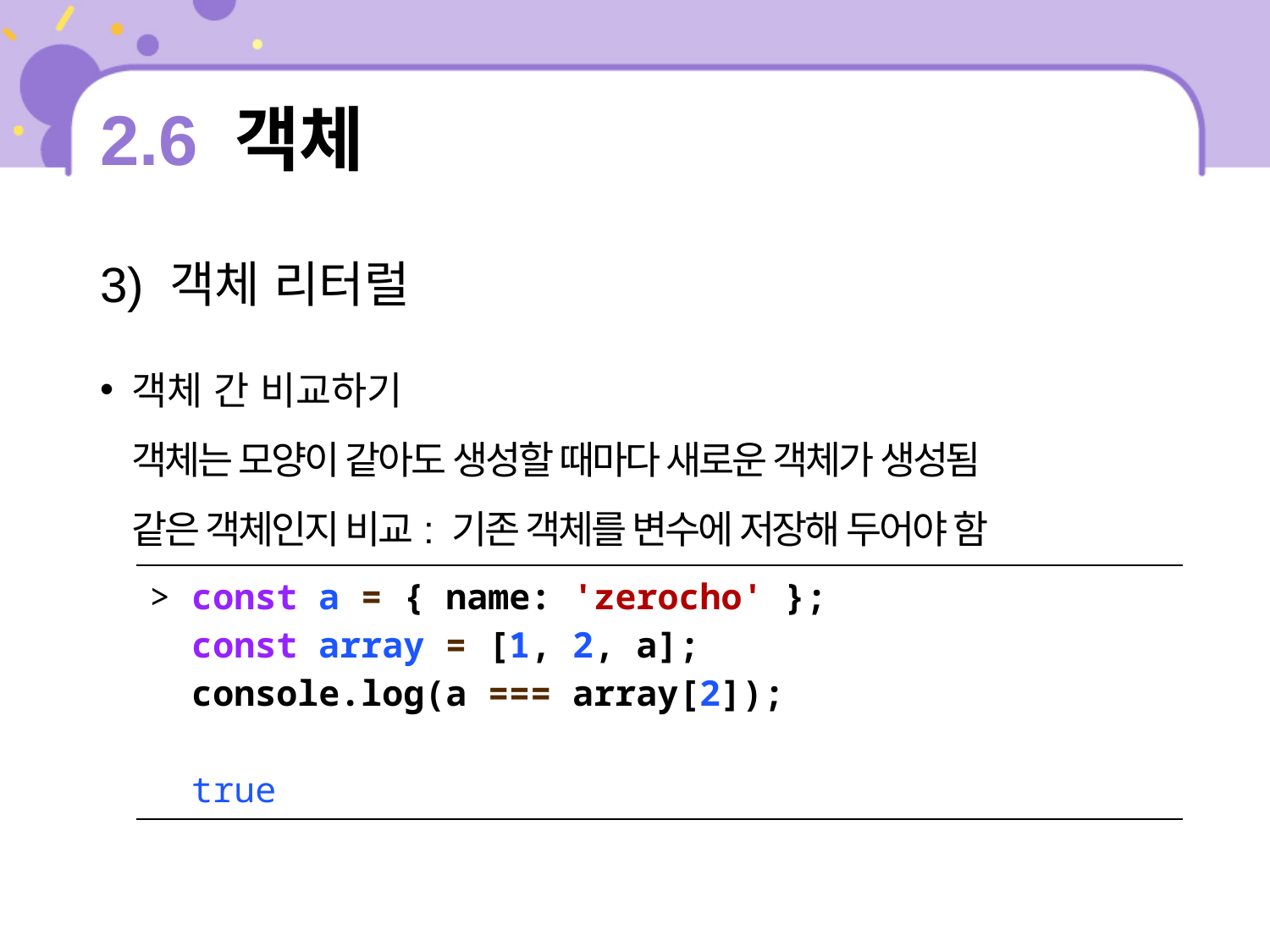

# 2.6 객체
3) 객체 리터럴
객체 간 비교하기
객체는 모양이 같아도 생성할 때마다 새로운 객체가 생성됨
같은 객체인지 비교: 기존 객체를 변수에 저장해 두어야 함
| > const a = { name: 'zerocho' }; const array = [1, 2, a]; console.log(a === array[2]); true |
| --- |